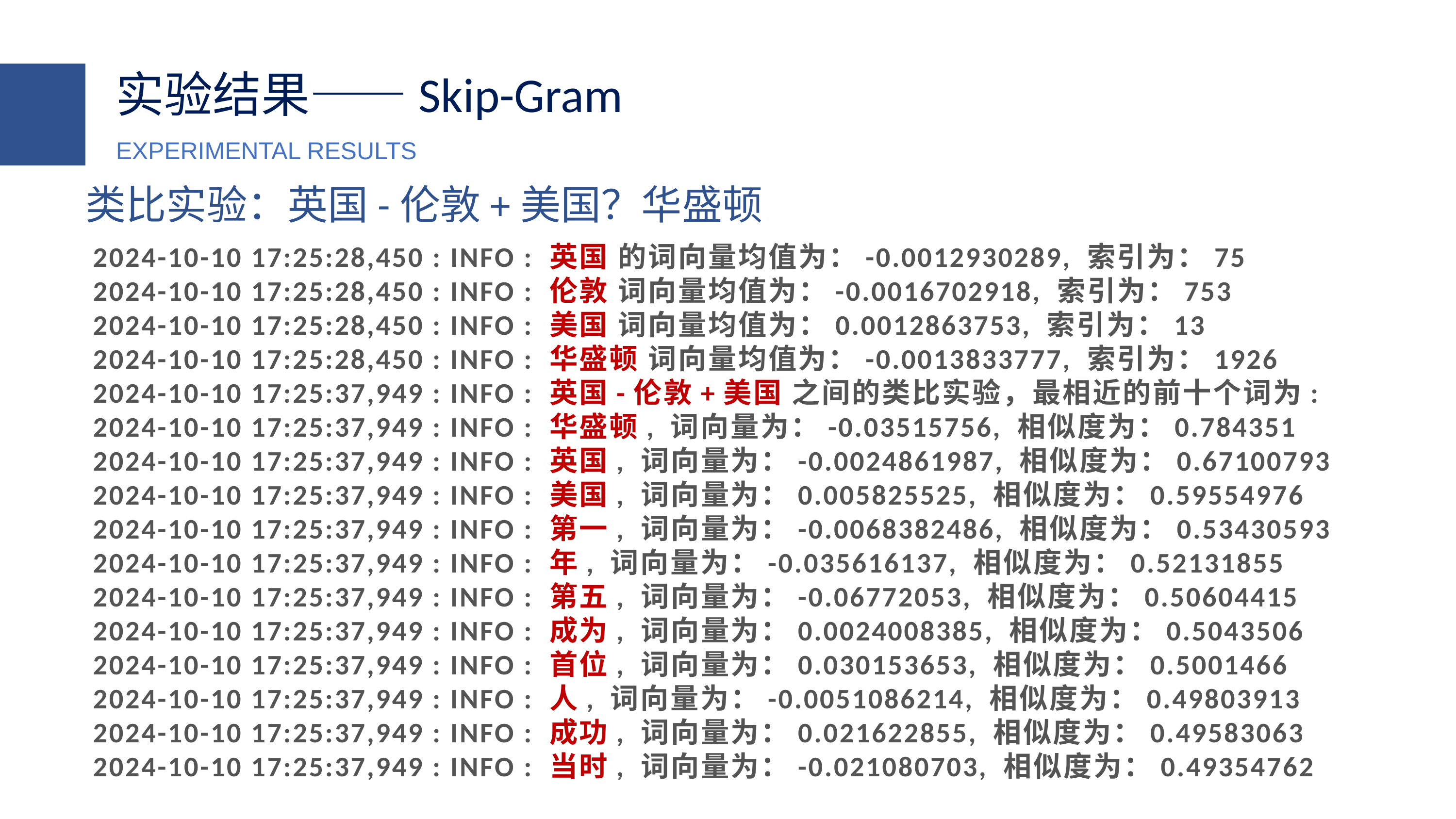

实验结果——Skip-Gram
EXPERIMENTAL RESULTS
类比实验：英国-伦敦+美国？华盛顿

2024-10-10 17:25:28,450 : INFO : 英国 的词向量均值为：-0.0012930289, 索引为：75
2024-10-10 17:25:28,450 : INFO : 伦敦 词向量均值为：-0.0016702918, 索引为：753
2024-10-10 17:25:28,450 : INFO : 美国 词向量均值为：0.0012863753, 索引为：13
2024-10-10 17:25:28,450 : INFO : 华盛顿 词向量均值为：-0.0013833777, 索引为：1926
2024-10-10 17:25:37,949 : INFO : 英国-伦敦+美国 之间的类比实验，最相近的前十个词为:
2024-10-10 17:25:37,949 : INFO : 华盛顿, 词向量为：-0.03515756, 相似度为：0.784351
2024-10-10 17:25:37,949 : INFO : 英国, 词向量为：-0.0024861987, 相似度为：0.67100793
2024-10-10 17:25:37,949 : INFO : 美国, 词向量为：0.005825525, 相似度为：0.59554976
2024-10-10 17:25:37,949 : INFO : 第一, 词向量为：-0.0068382486, 相似度为：0.53430593
2024-10-10 17:25:37,949 : INFO : 年, 词向量为：-0.035616137, 相似度为：0.52131855
2024-10-10 17:25:37,949 : INFO : 第五, 词向量为：-0.06772053, 相似度为：0.50604415
2024-10-10 17:25:37,949 : INFO : 成为, 词向量为：0.0024008385, 相似度为：0.5043506
2024-10-10 17:25:37,949 : INFO : 首位, 词向量为：0.030153653, 相似度为：0.5001466
2024-10-10 17:25:37,949 : INFO : 人, 词向量为：-0.0051086214, 相似度为：0.49803913
2024-10-10 17:25:37,949 : INFO : 成功, 词向量为：0.021622855, 相似度为：0.49583063
2024-10-10 17:25:37,949 : INFO : 当时, 词向量为：-0.021080703, 相似度为：0.49354762